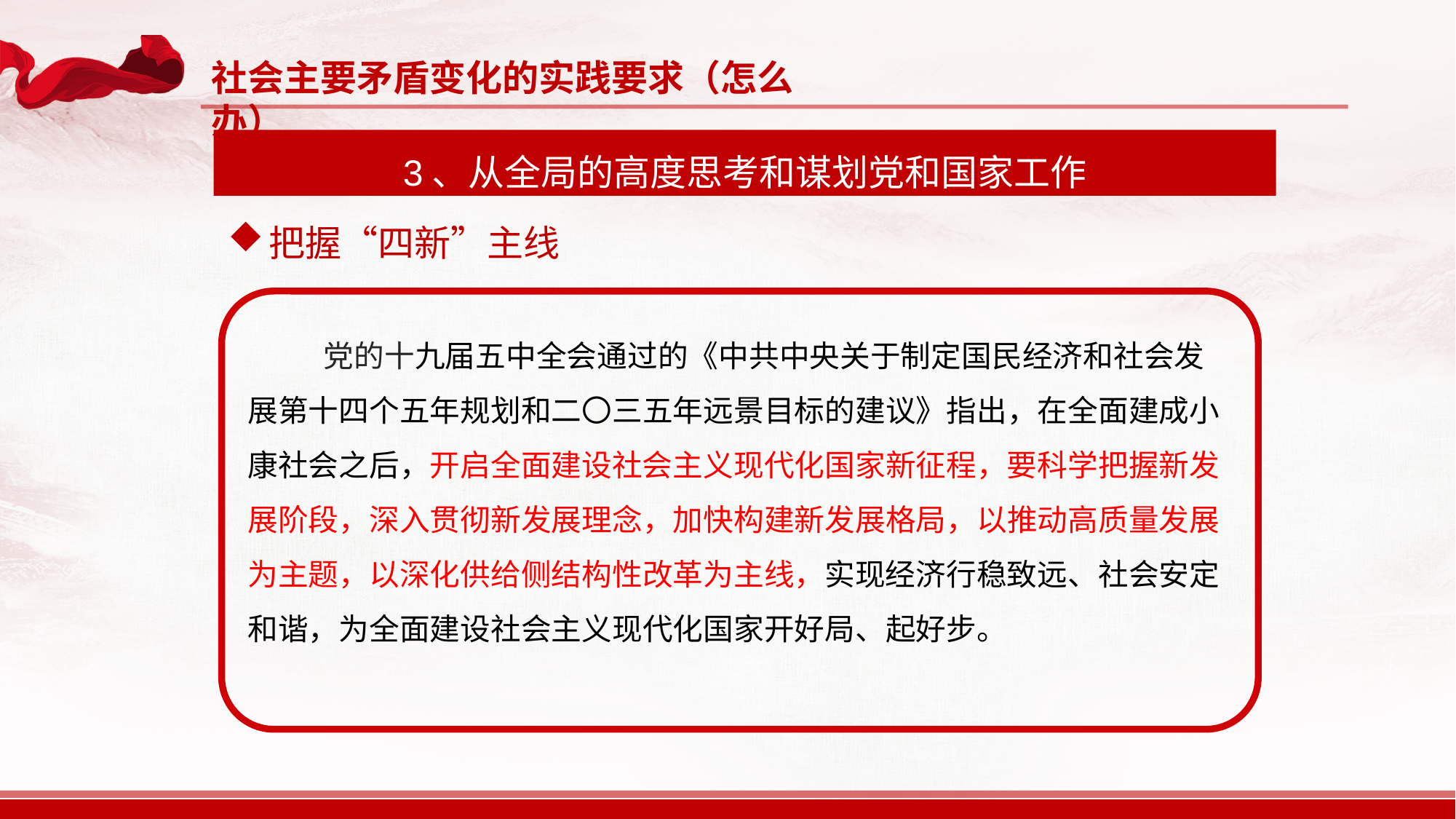

社会主要矛盾变化的实践要求（怎么办）
3、从全局的高度思考和谋划党和国家工作
把握“四新”主线
党的十九届五中全会通过的《中共中央关于制定国民经济和社会发展第十四个五年规划和二〇三五年远景目标的建议》指出，在全面建成小康社会之后，开启全面建设社会主义现代化国家新征程，要科学把握新发展阶段，深入贯彻新发展理念，加快构建新发展格局，以推动高质量发展为主题，以深化供给侧结构性改革为主线，实现经济行稳致远、社会安定和谐，为全面建设社会主义现代化国家开好局、起好步。